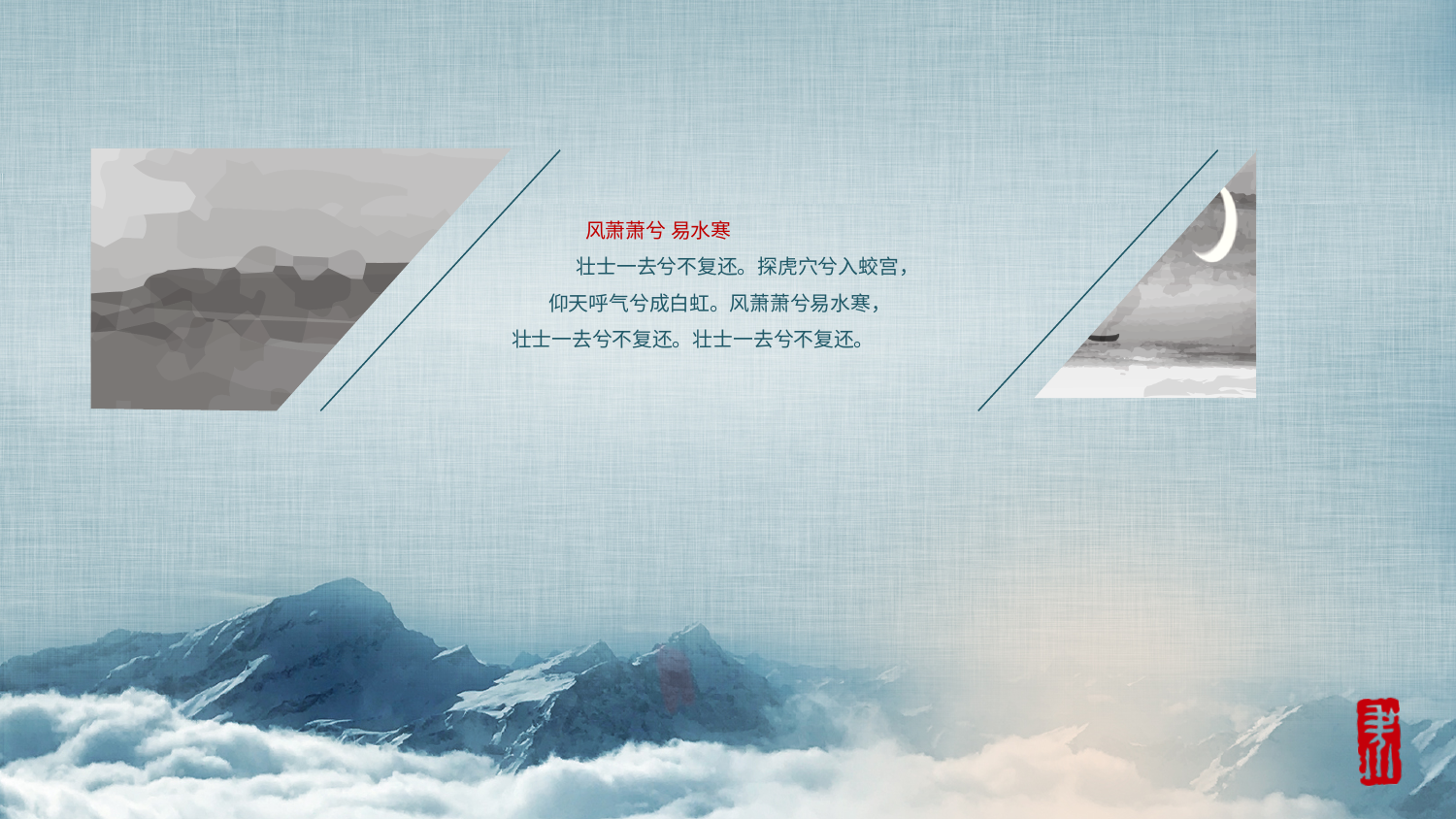

风萧萧兮 易水寒
             壮士一去兮不复还。探虎穴兮入蛟宫，
       仰天呼气兮成白虹。风萧萧兮易水寒，
壮士一去兮不复还。壮士一去兮不复还。